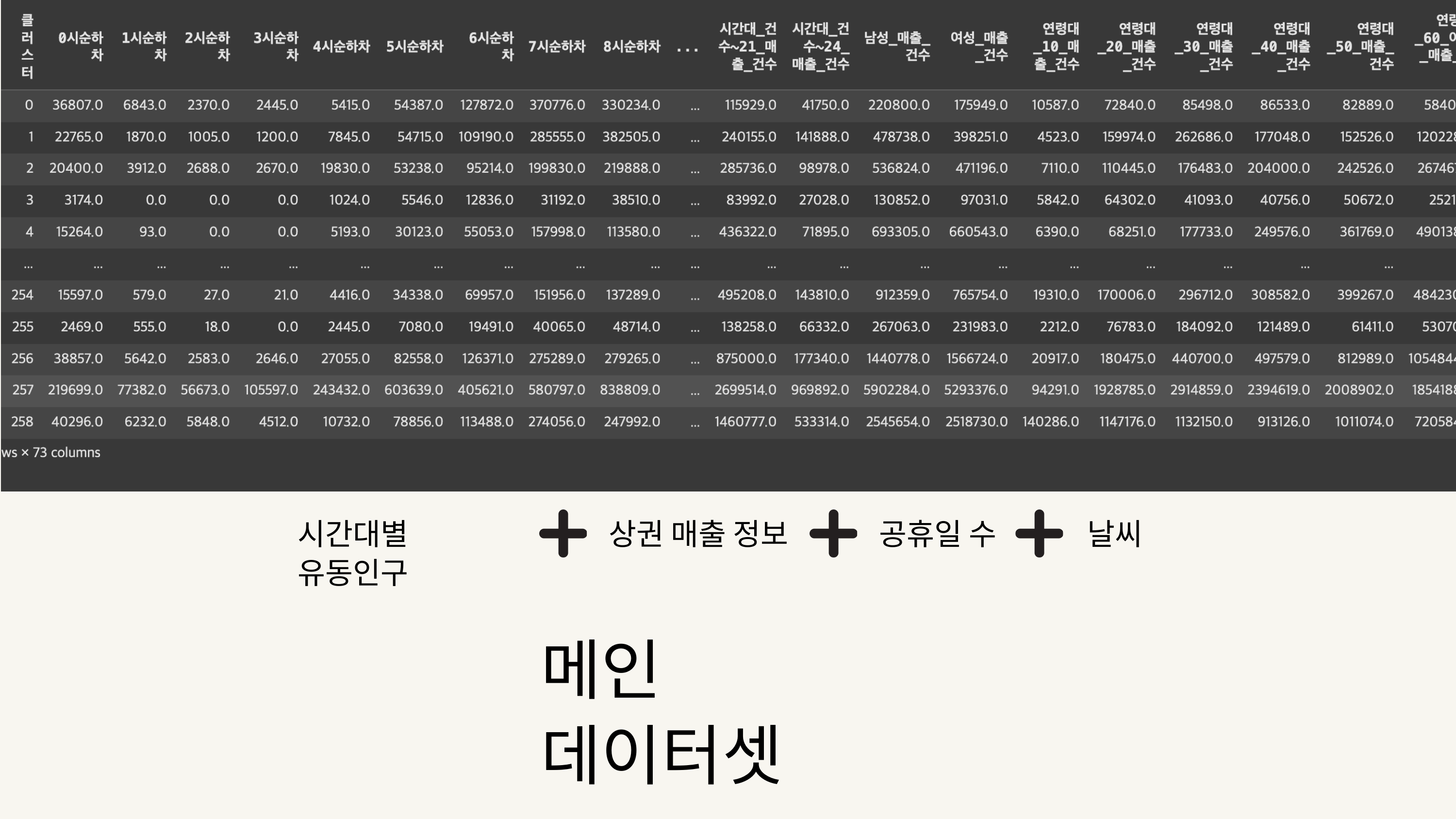

시간대별 유동인구
상권 매출 정보
공휴일 수
날씨
메인 데이터셋